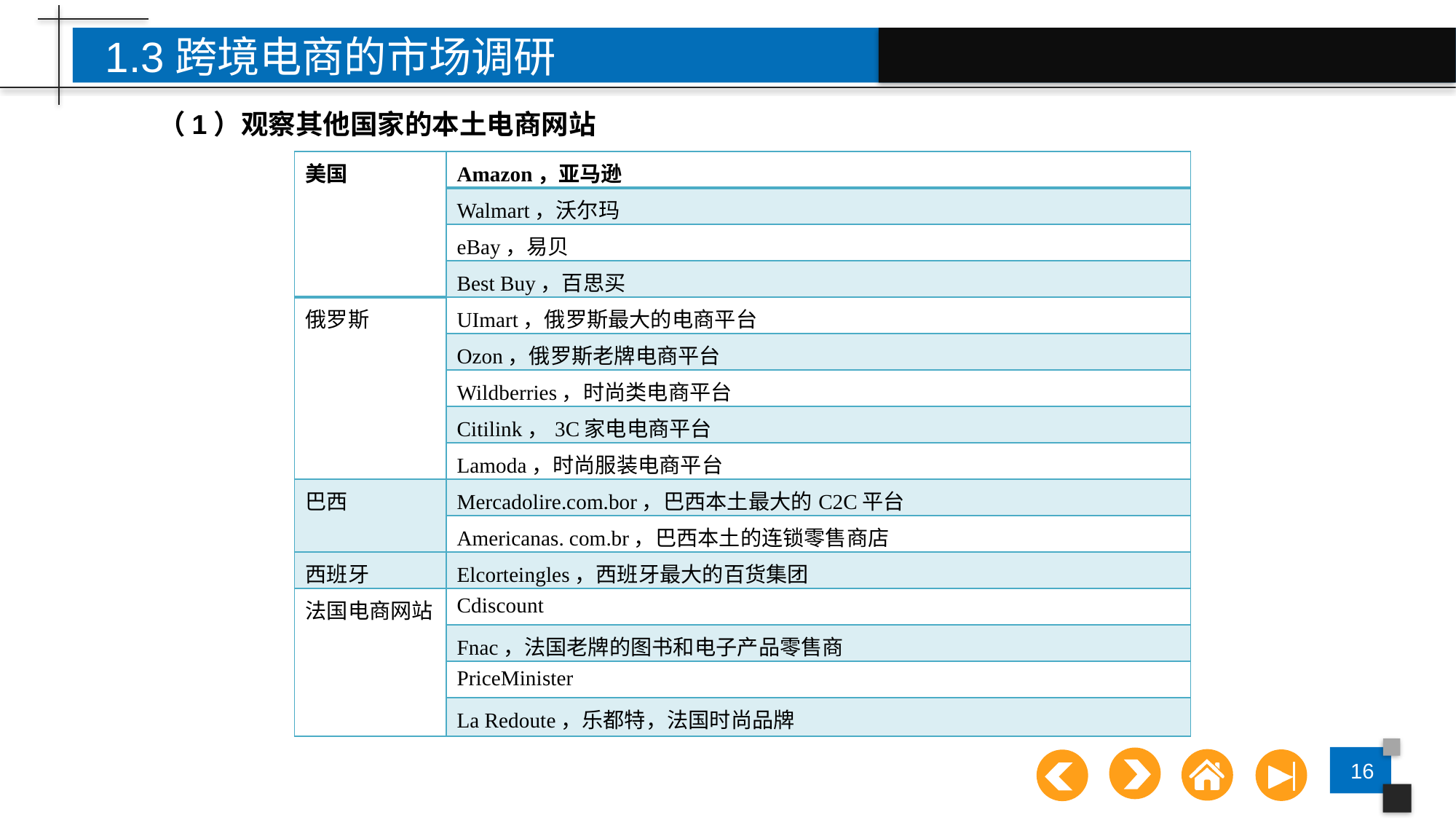

1.3跨境电商的市场调研

（1）观察其他国家的本土电商网站
| 美国 | Amazon，亚马逊 |
| --- | --- |
|  | Walmart，沃尔玛 |
|  | eBay，易贝 |
|  | Best Buy，百思买 |
| 俄罗斯 | UImart，俄罗斯最大的电商平台 |
|  | Ozon，俄罗斯老牌电商平台 |
|  | Wildberries，时尚类电商平台 |
|  | Citilink，3C家电电商平台 |
|  | Lamoda，时尚服装电商平台 |
| 巴西 | Mercadolire.com.bor，巴西本土最大的C2C平台 |
|  | Americanas. com.br，巴西本土的连锁零售商店 |
| 西班牙 | Elcorteingles，西班牙最大的百货集团 |
| 法国电商网站 | Cdiscount |
|  | Fnac，法国老牌的图书和电子产品零售商 |
|  | PriceMinister |
|  | La Redoute，乐都特，法国时尚品牌 |
点击添加文本
点击添加文本
点击添加文本
点击添加文本